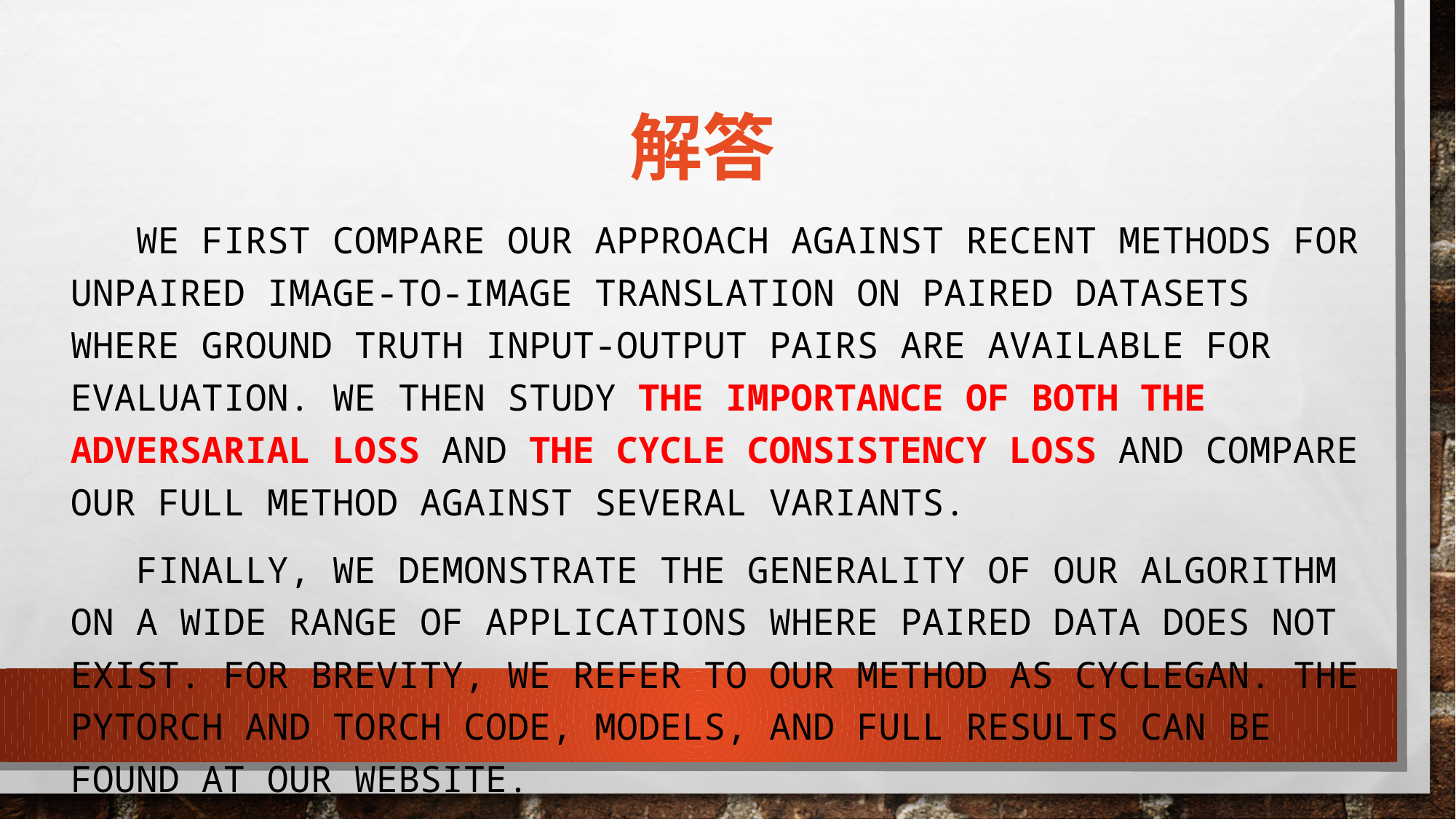

# 解答
   We first compare our approach against recent methods for unpaired image-to-image translation on paired datasets where ground truth input-output pairs are available for evaluation. We then study the importance of both the adversarial loss and the cycle consistency loss and compare our full method against several variants.
   Finally, we demonstrate the generality of our algorithm on a wide range of applications where paired data does not exist. For brevity, we refer to our method as CycleGAN. The PyTorch and Torch code, models, and full results can be found at our website.